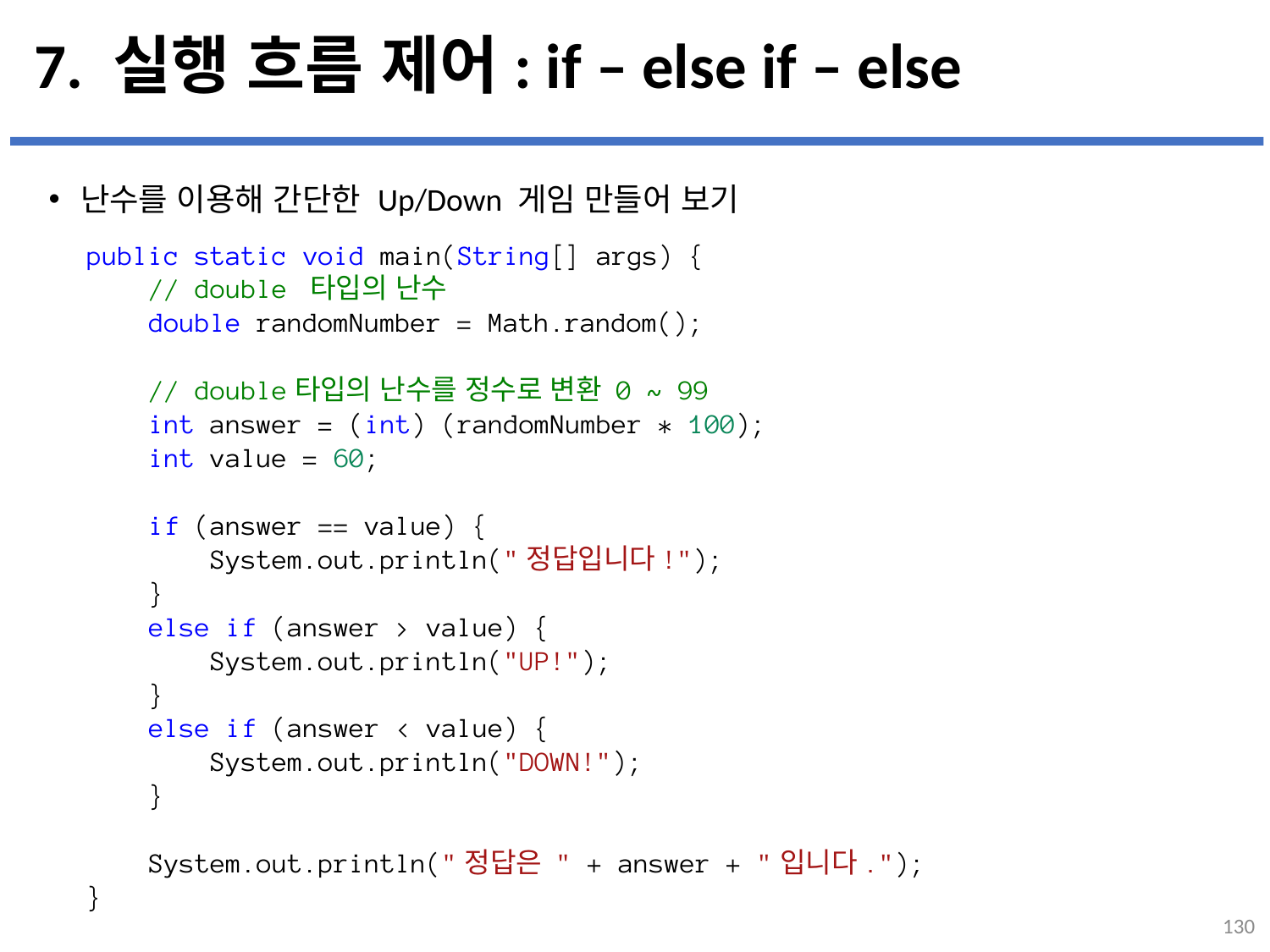

# 7. 실행 흐름 제어: if – else if – else
난수를 이용해 간단한 Up/Down 게임 만들어 보기
...

설명
public static void main(String[] args) {
    // double 타입의 난수
    double randomNumber = Math.random();
    // double타입의 난수를 정수로 변환 0 ~ 99
    int answer = (int) (randomNumber * 100);
    int value = 60;

    if (answer == value) {
        System.out.println("정답입니다!");
    }
    else if (answer > value) {
        System.out.println("UP!");
    }
    else if (answer < value) {
        System.out.println("DOWN!");
    }
    System.out.println("정답은 " + answer + "입니다.");
}
130